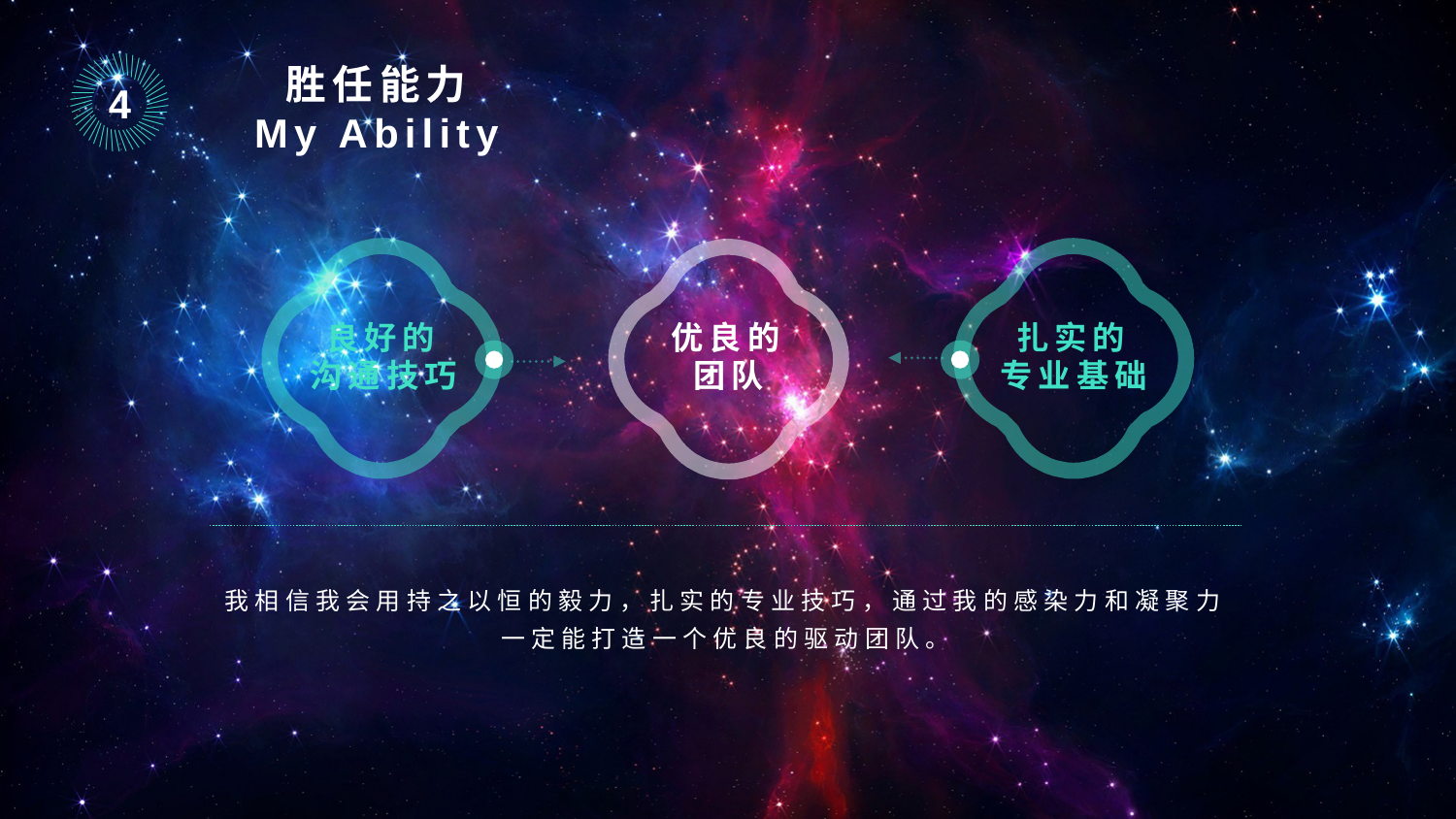

｜
｜
｜
｜
｜
｜
｜
｜
｜
｜
｜
｜
｜
｜
｜
｜
｜
｜
｜
｜
｜
｜
｜
｜
｜
｜
｜
｜
｜
｜
｜
｜
｜
｜
｜
｜
｜
｜
｜
｜
｜
｜
｜
｜
｜
｜
胜任能力
My Ability
4

良好的沟通技巧
扎实的专业基础
优良的团队

我相信我会用持之以恒的毅力，扎实的专业技巧，通过我的感染力和凝聚力一定能打造一个优良的驱动团队。